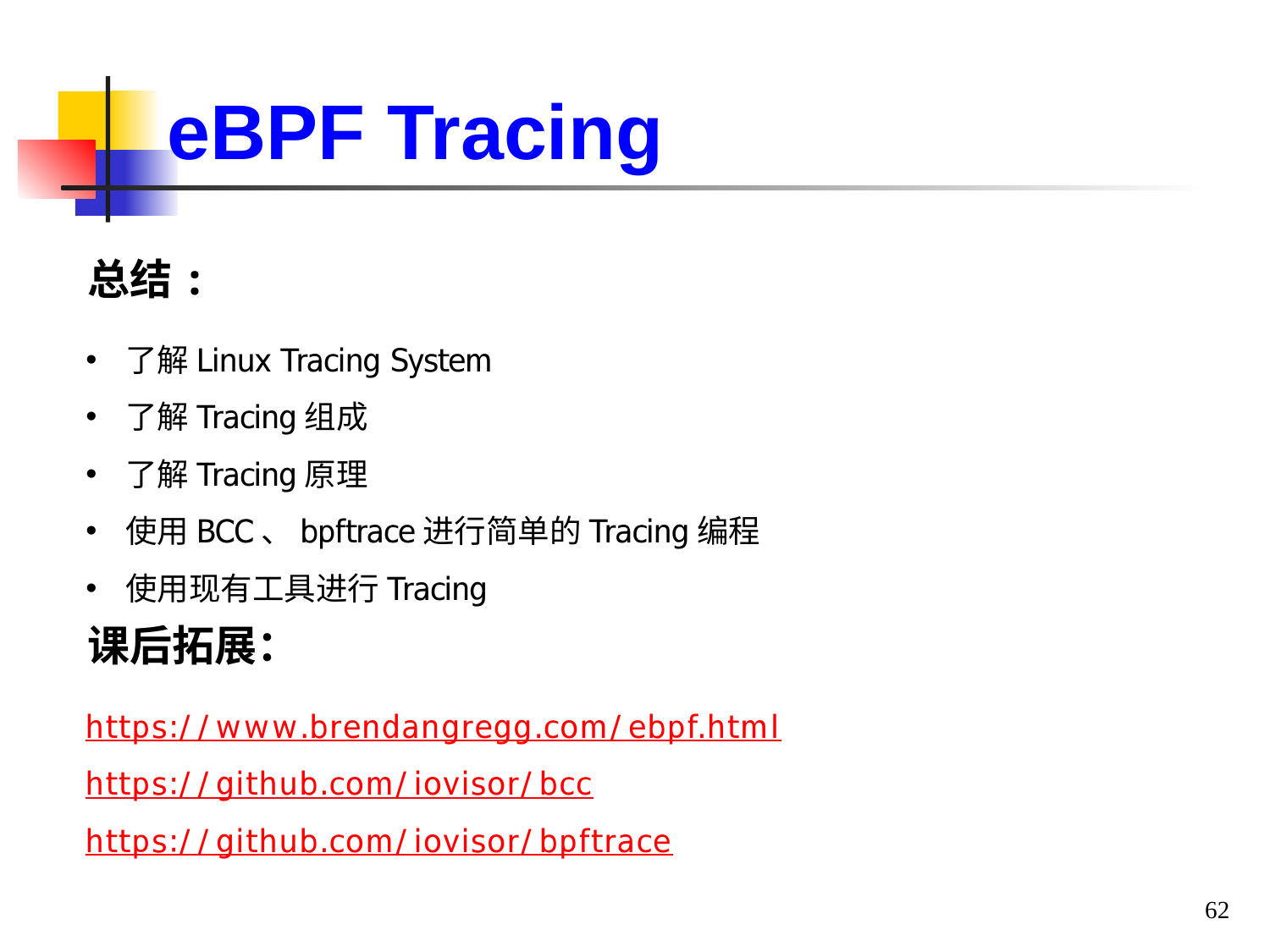

eBPF Tracing
总结:
了解Linux Tracing System
了解Tracing组成
了解Tracing原理
使用BCC、bpftrace进行简单的Tracing编程
使用现有工具进行Tracing
课后拓展：
https://www.brendangregg.com/ebpf.html
https://github.com/iovisor/bcc
https://github.com/iovisor/bpftrace
62